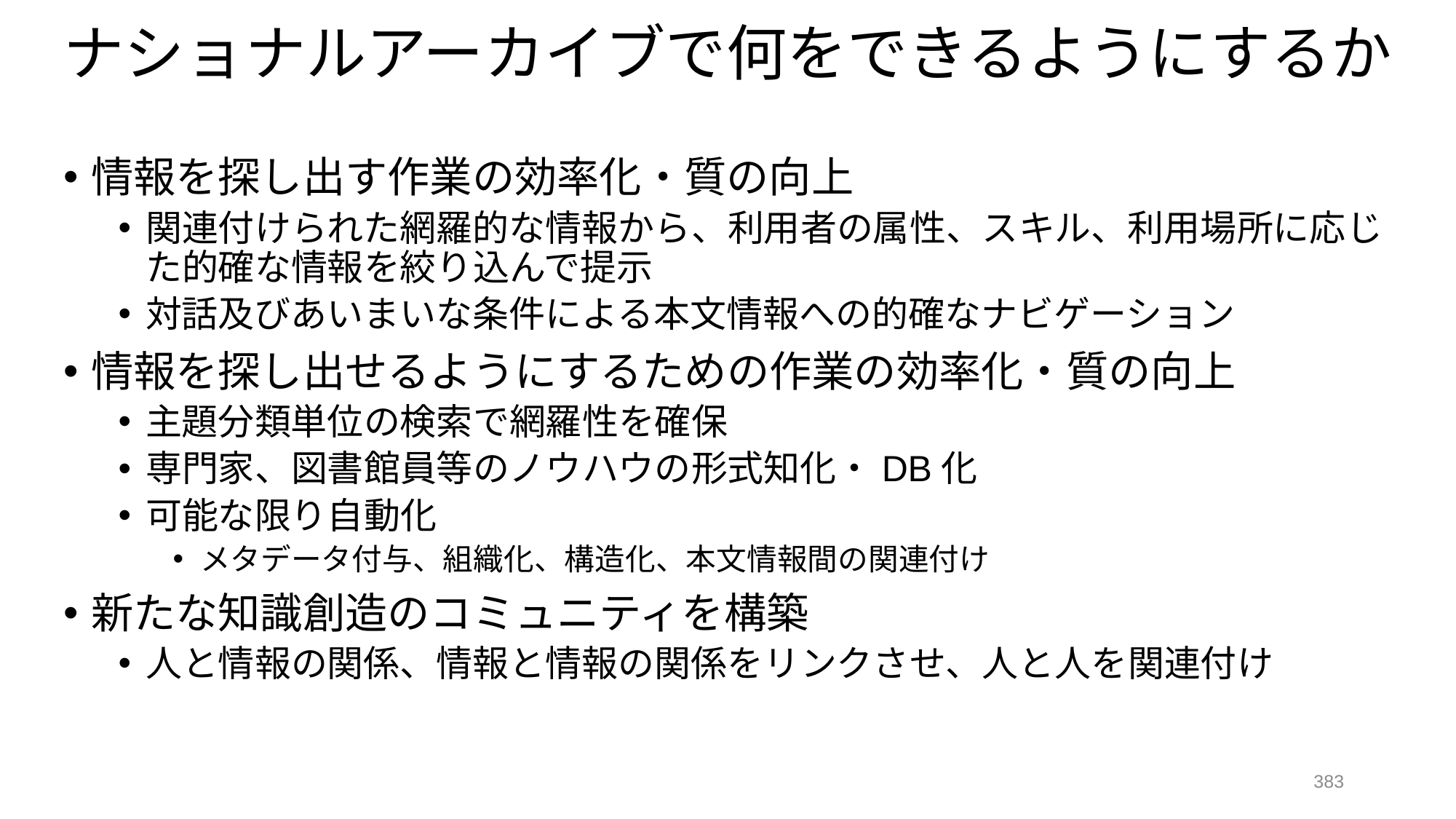

# ナショナルアーカイブで何をできるようにするか
情報を探し出す作業の効率化・質の向上
関連付けられた網羅的な情報から、利用者の属性、スキル、利用場所に応じた的確な情報を絞り込んで提示
対話及びあいまいな条件による本文情報への的確なナビゲーション
情報を探し出せるようにするための作業の効率化・質の向上
主題分類単位の検索で網羅性を確保
専門家、図書館員等のノウハウの形式知化・DB化
可能な限り自動化
メタデータ付与、組織化、構造化、本文情報間の関連付け
新たな知識創造のコミュニティを構築
人と情報の関係、情報と情報の関係をリンクさせ、人と人を関連付け

383